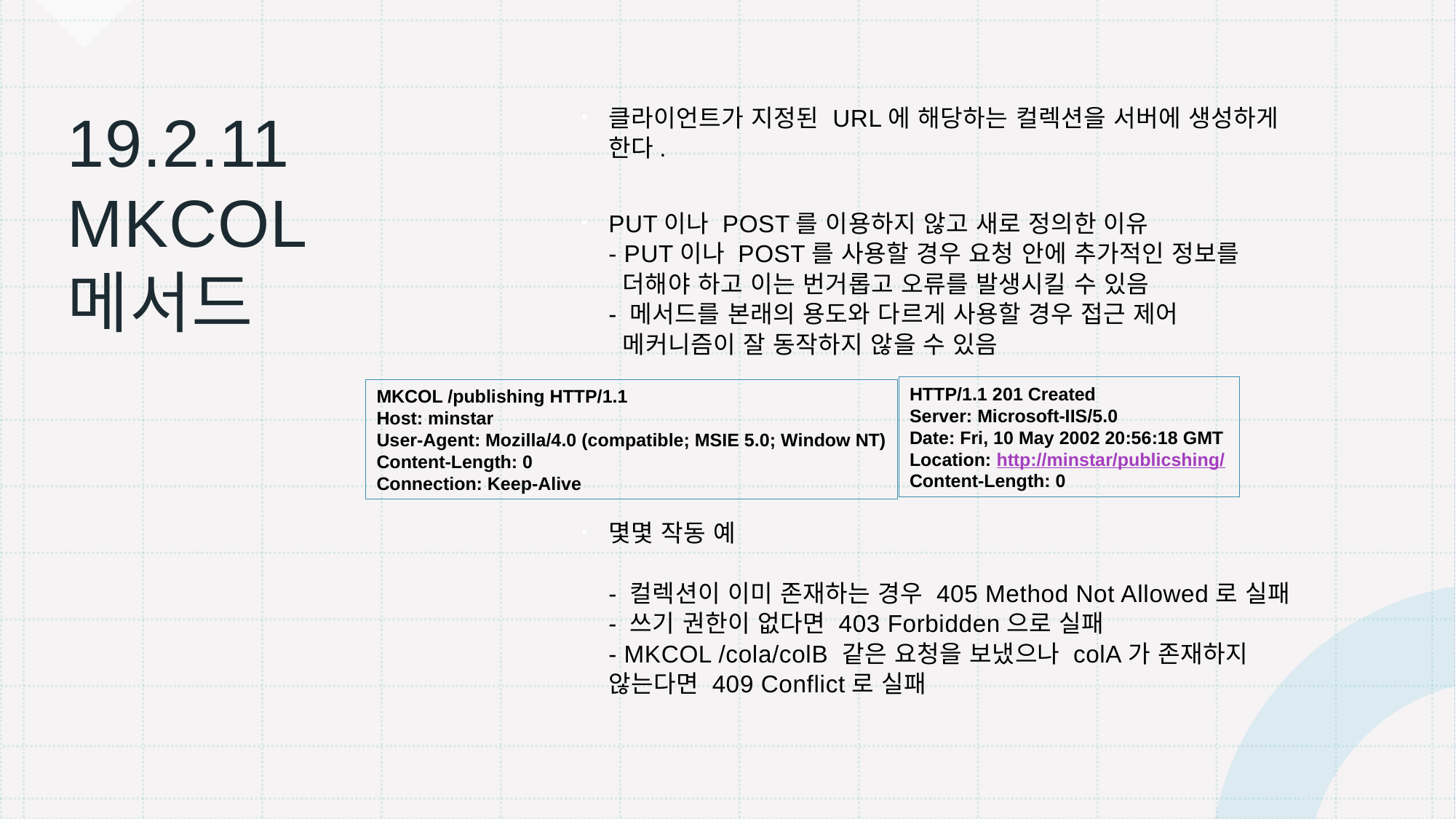

클라이언트가 지정된 URL에 해당하는 컬렉션을 서버에 생성하게 한다.

PUT이나 POST를 이용하지 않고 새로 정의한 이유
- PUT이나 POST를 사용할 경우 요청 안에 추가적인 정보를
  더해야 하고 이는 번거롭고 오류를 발생시킬 수 있음
- 메서드를 본래의 용도와 다르게 사용할 경우 접근 제어
  메커니즘이 잘 동작하지 않을 수 있음

몇몇 작동 예
- 컬렉션이 이미 존재하는 경우 405 Method Not Allowed로 실패
- 쓰기 권한이 없다면 403 Forbidden으로 실패
- MKCOL /cola/colB 같은 요청을 보냈으나 colA가 존재하지 않는다면 409 Conflict로 실패
# 19.2.11 MKCOL 메서드
HTTP/1.1 201 Created
Server: Microsoft-IIS/5.0
Date: Fri, 10 May 2002 20:56:18 GMT
Location: http://minstar/publicshing/
Content-Length: 0
MKCOL /publishing HTTP/1.1
Host: minstar
User-Agent: Mozilla/4.0 (compatible; MSIE 5.0; Window NT)
Content-Length: 0
Connection: Keep-Alive